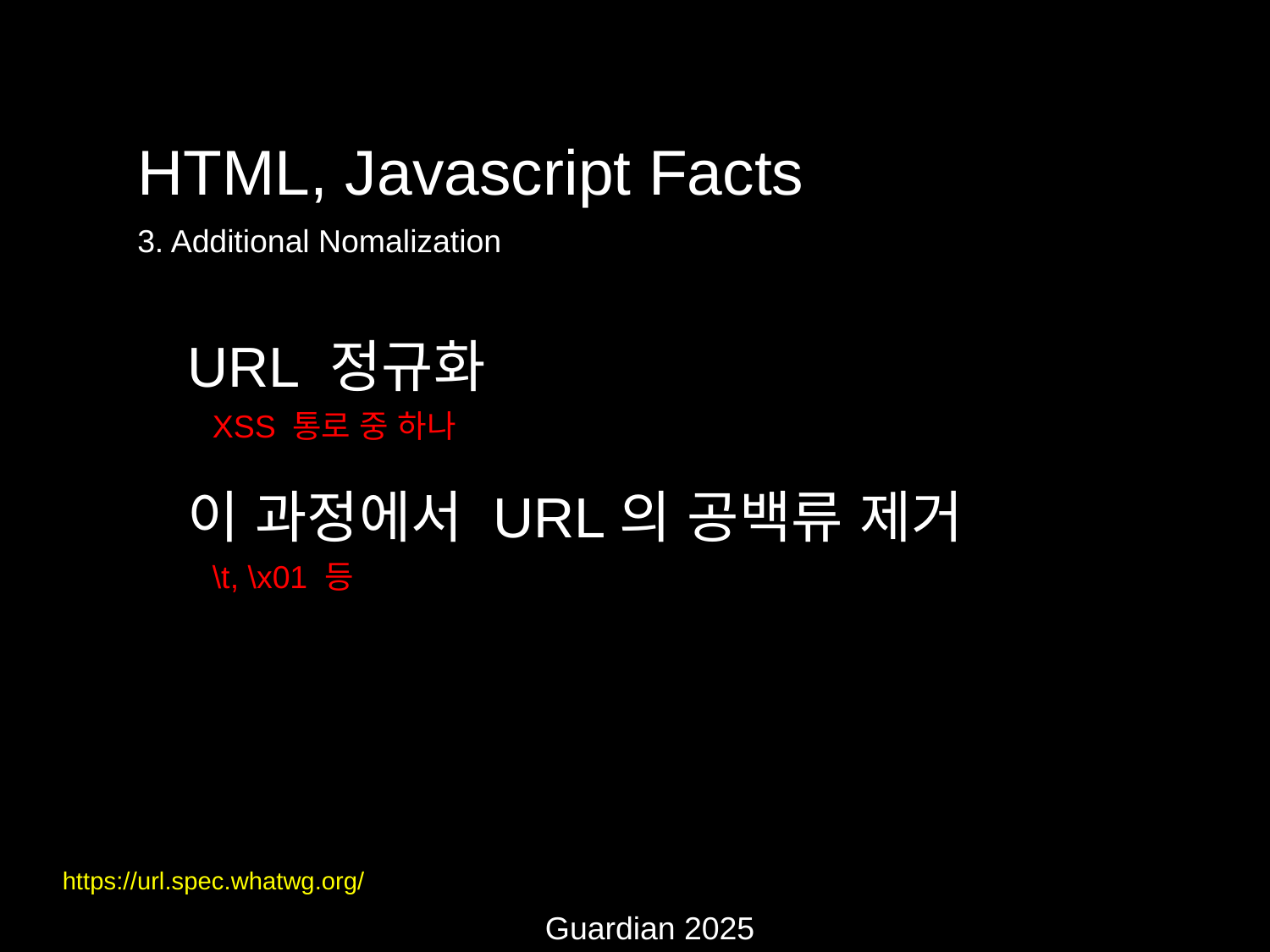

HTML, Javascript Facts
3. Additional Nomalization
URL 정규화
이 과정에서 URL의 공백류 제거

XSS 통로 중 하나
\t, \x01 등
https://url.spec.whatwg.org/